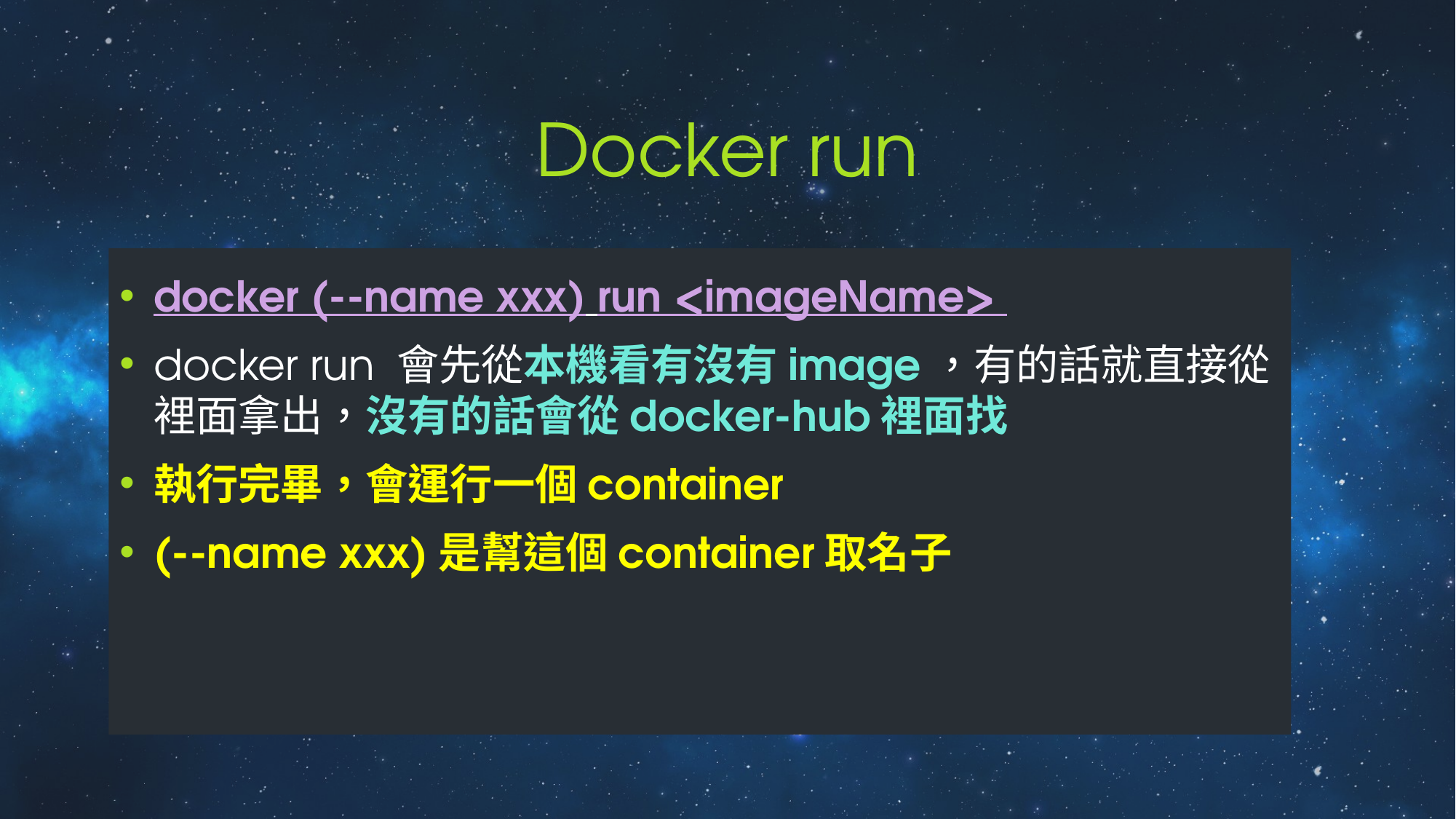

# Docker run
docker (--name xxx) run <imageName>
docker run 會先從本機看有沒有image，有的話就直接從裡面拿出，沒有的話會從docker-hub裡面找
執行完畢，會運行一個container
(--name xxx)是幫這個container取名子